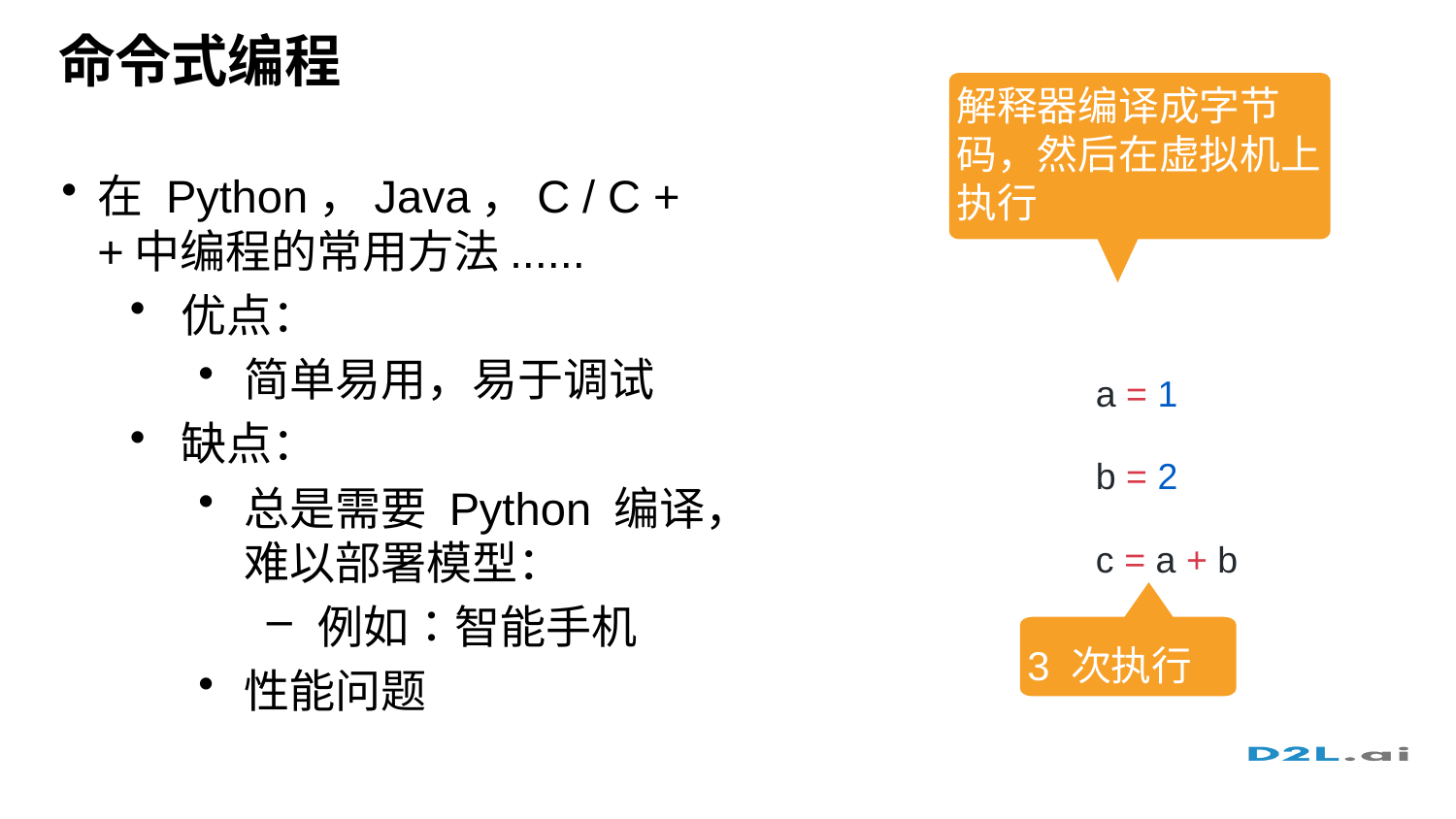

# 命令式编程
解释器编译成字节码，然后在虚拟机上执行
在 Python，Java，C / C ++中编程的常用方法......
优点：
简单易用，易于调试
缺点：
总是需要 Python 编译，难以部署模型：
例如：智能手机
性能问题

a = 1
b = 2
c = a + b
3 次执行